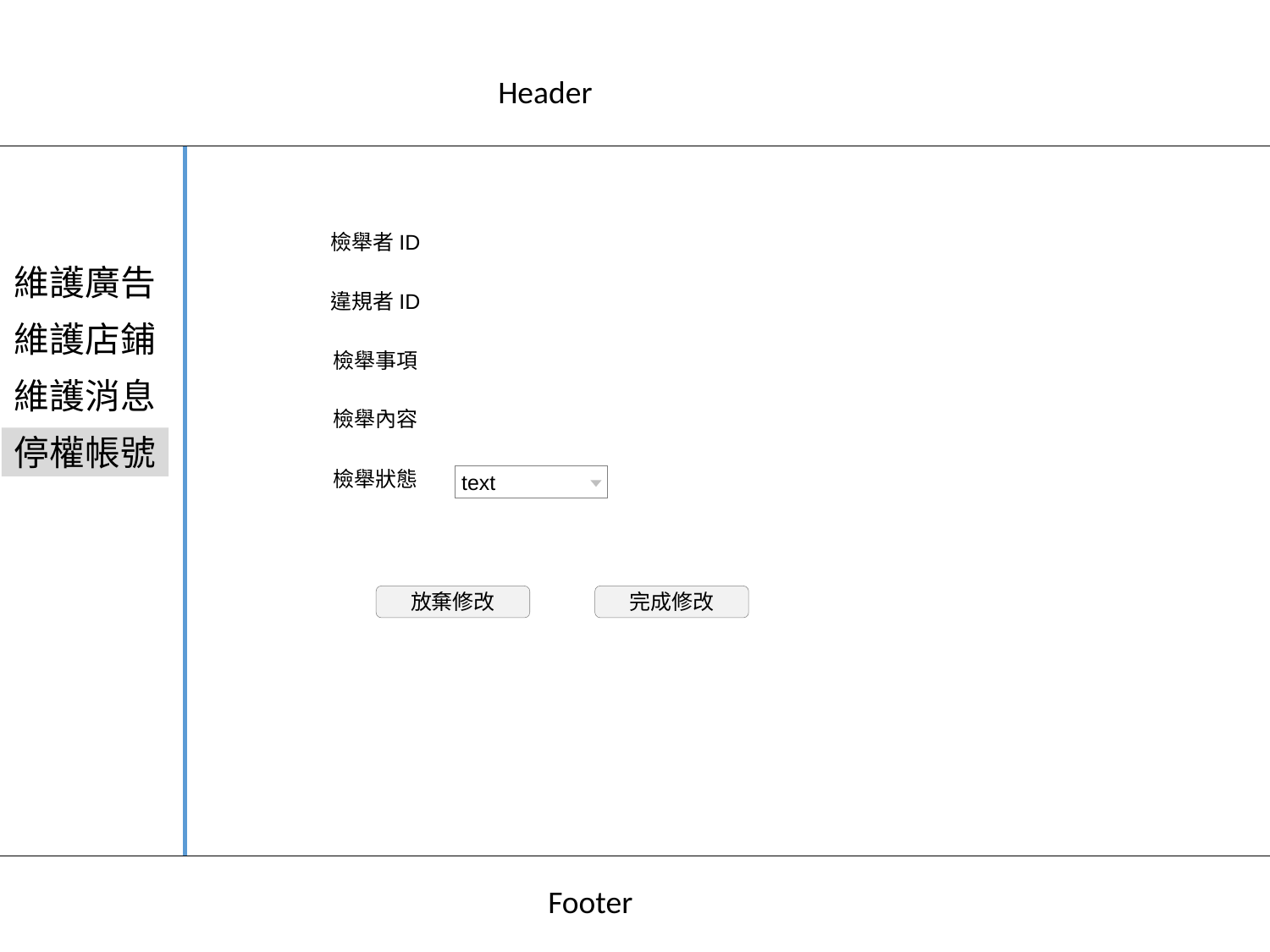

Header
檢舉者ID
維護廣告
違規者ID
維護店鋪
檢舉事項
維護消息
檢舉內容
停權帳號
檢舉狀態
text

放棄修改
完成修改
Footer